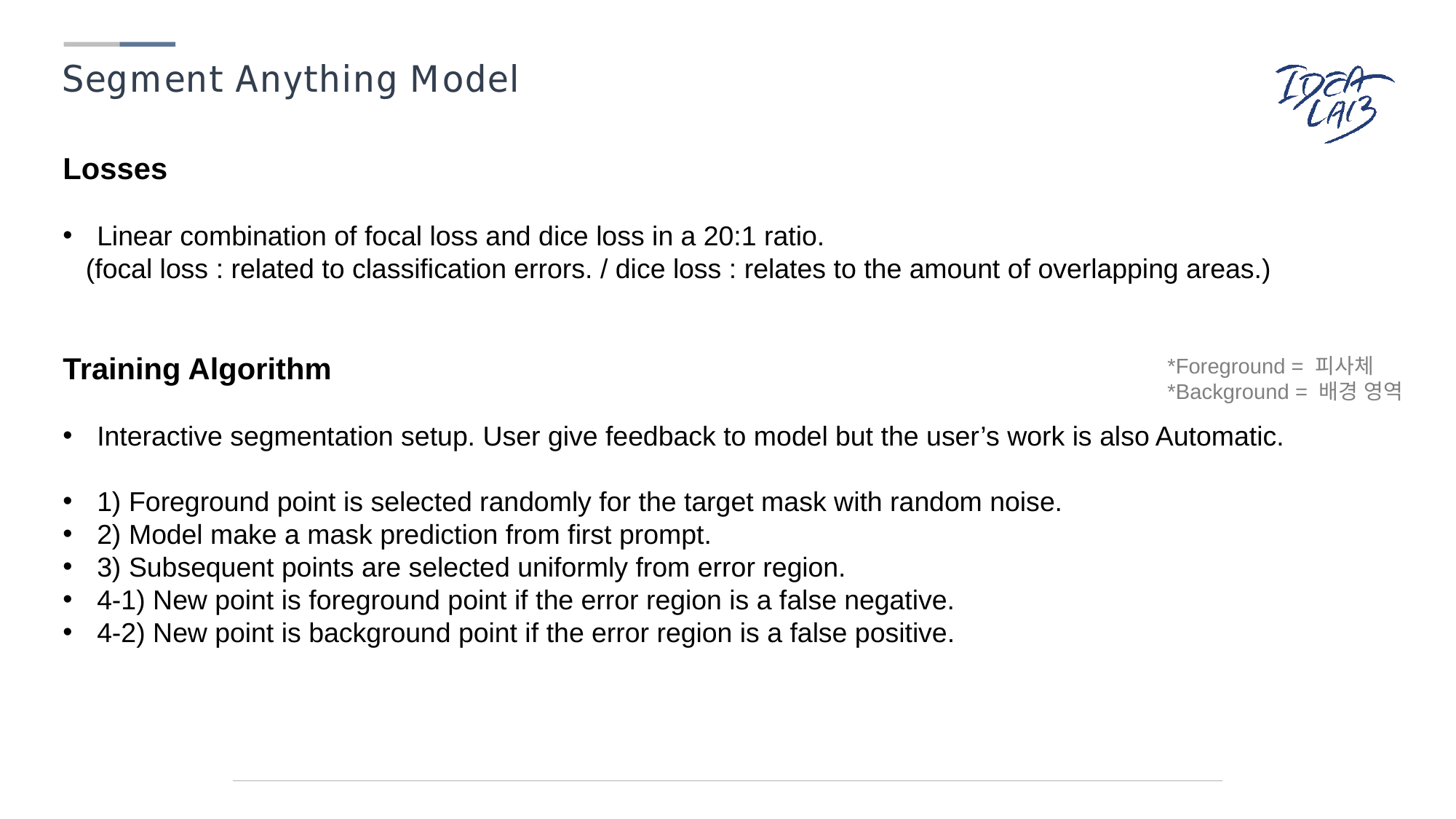

Segment Anything Model
Losses

Linear combination of focal loss and dice loss in a 20:1 ratio.
   (focal loss : related to classification errors. / dice loss : relates to the amount of overlapping areas.)

Training Algorithm

Interactive segmentation setup. User give feedback to model but the user’s work is also Automatic.

1) Foreground point is selected randomly for the target mask with random noise.
2) Model make a mask prediction from first prompt.
3) Subsequent points are selected uniformly from error region.
4-1) New point is foreground point if the error region is a false negative.
4-2) New point is background point if the error region is a false positive.

*Foreground = 피사체
*Background = 배경 영역